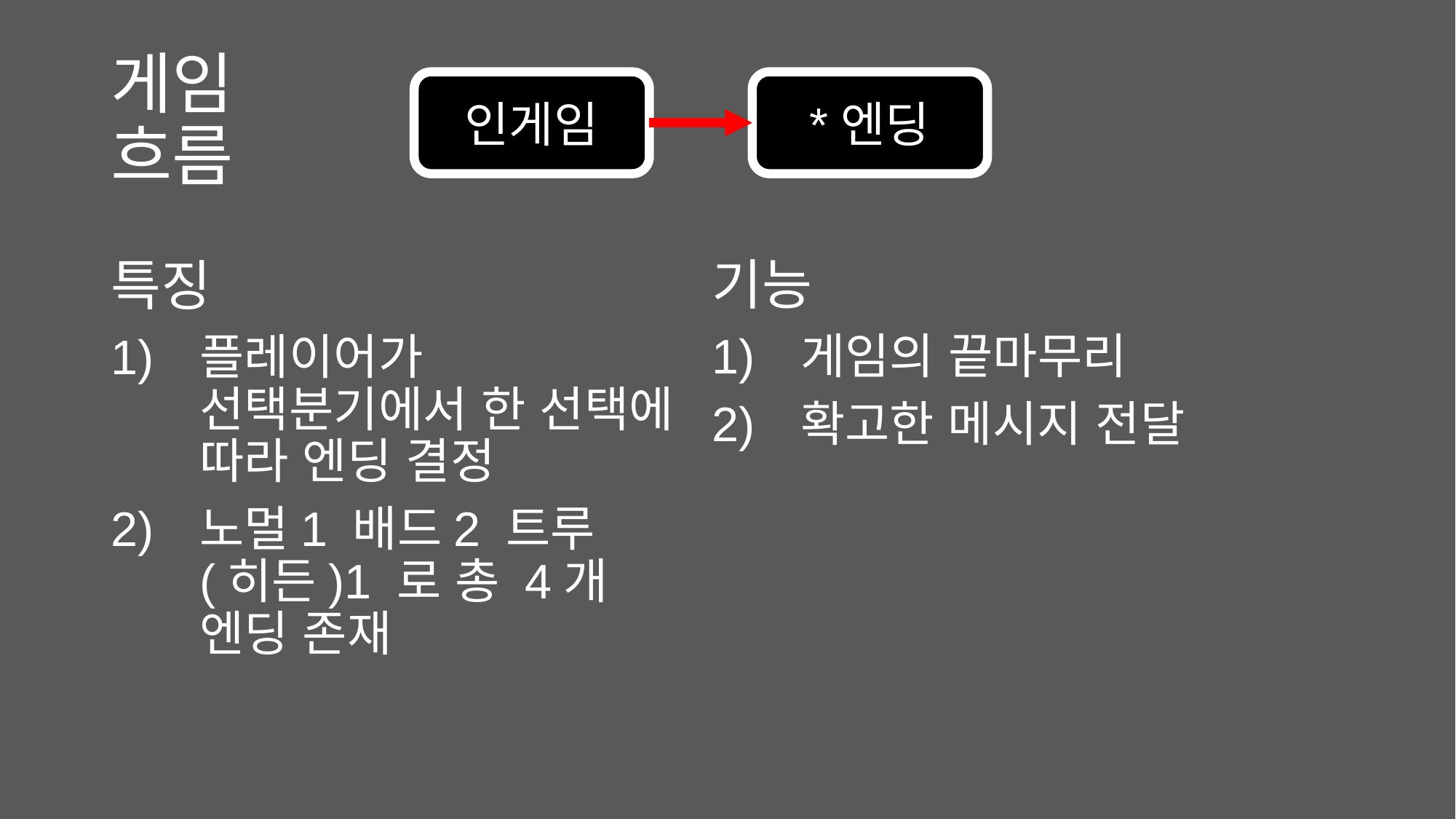

# 게임 흐름
인게임
*엔딩
기능
게임의 끝마무리
확고한 메시지 전달
특징
플레이어가 선택분기에서 한 선택에 따라 엔딩 결정
노멀1 배드2 트루(히든)1 로 총 4개 엔딩 존재